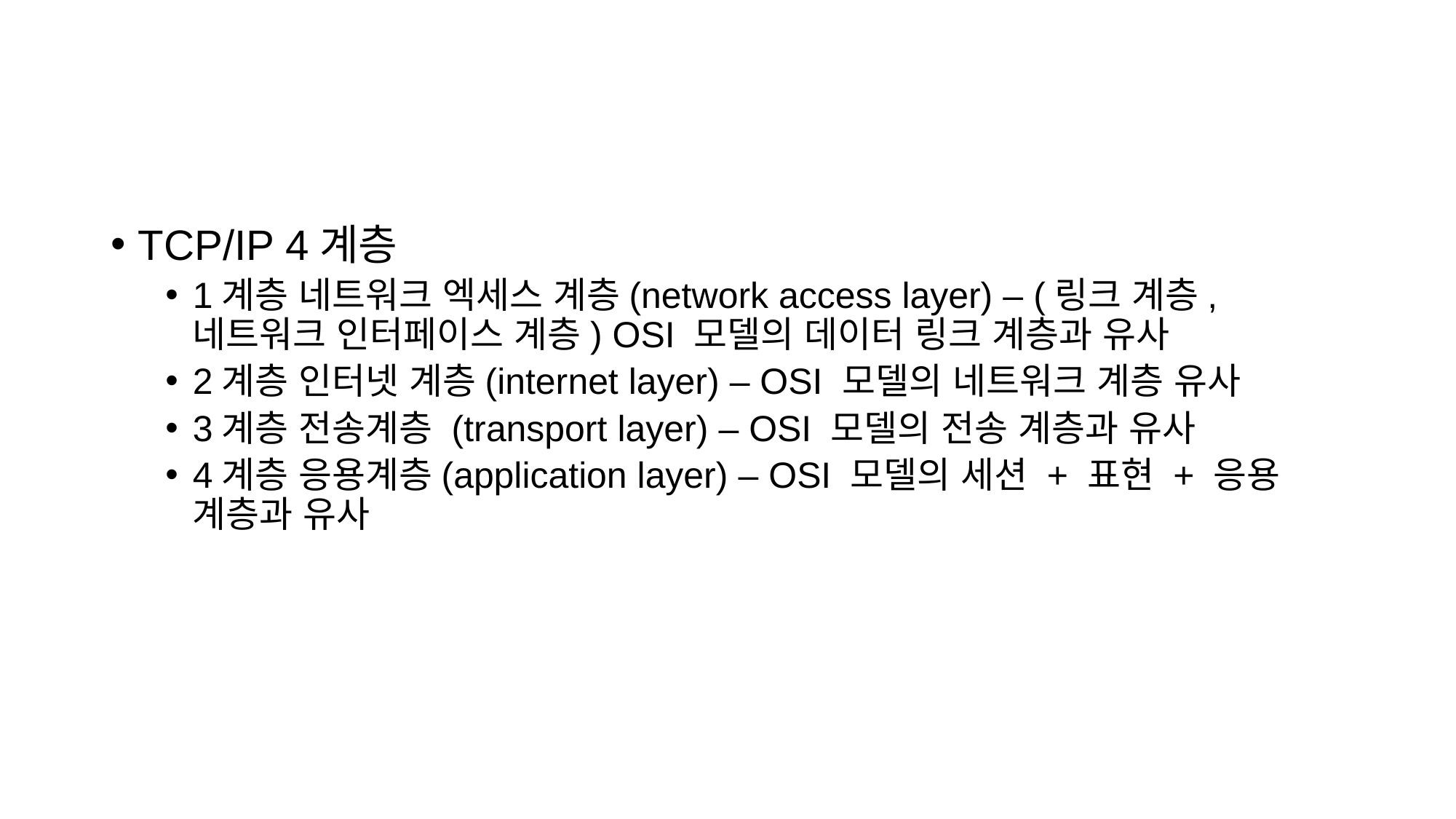

#
TCP/IP 4계층
1계층 네트워크 엑세스 계층(network access layer) – (링크 계층, 네트워크 인터페이스 계층) OSI 모델의 데이터 링크 계층과 유사
2계층 인터넷 계층(internet layer) – OSI 모델의 네트워크 계층 유사
3계층 전송계층 (transport layer) – OSI 모델의 전송 계층과 유사
4계층 응용계층(application layer) – OSI 모델의 세션 + 표현 + 응용 계층과 유사